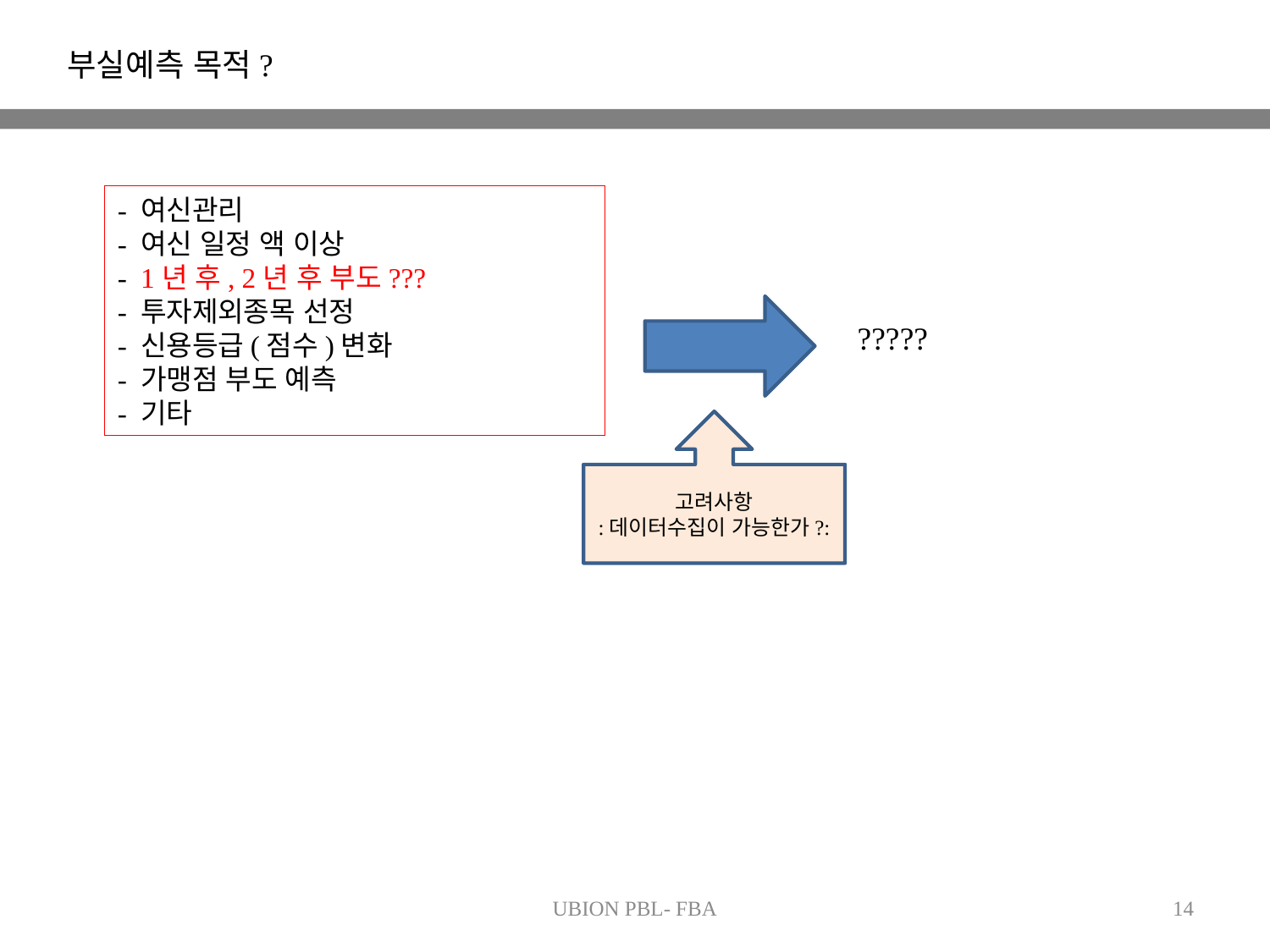

부실예측 목적?

- 여신관리
- 여신 일정 액 이상
-  1년 후, 2년 후 부도???
- 투자제외종목 선정
- 신용등급(점수)변화
- 가맹점 부도 예측
- 기타

?????
고려사항
:데이터수집이 가능한가?:
UBION PBL- FBA
14